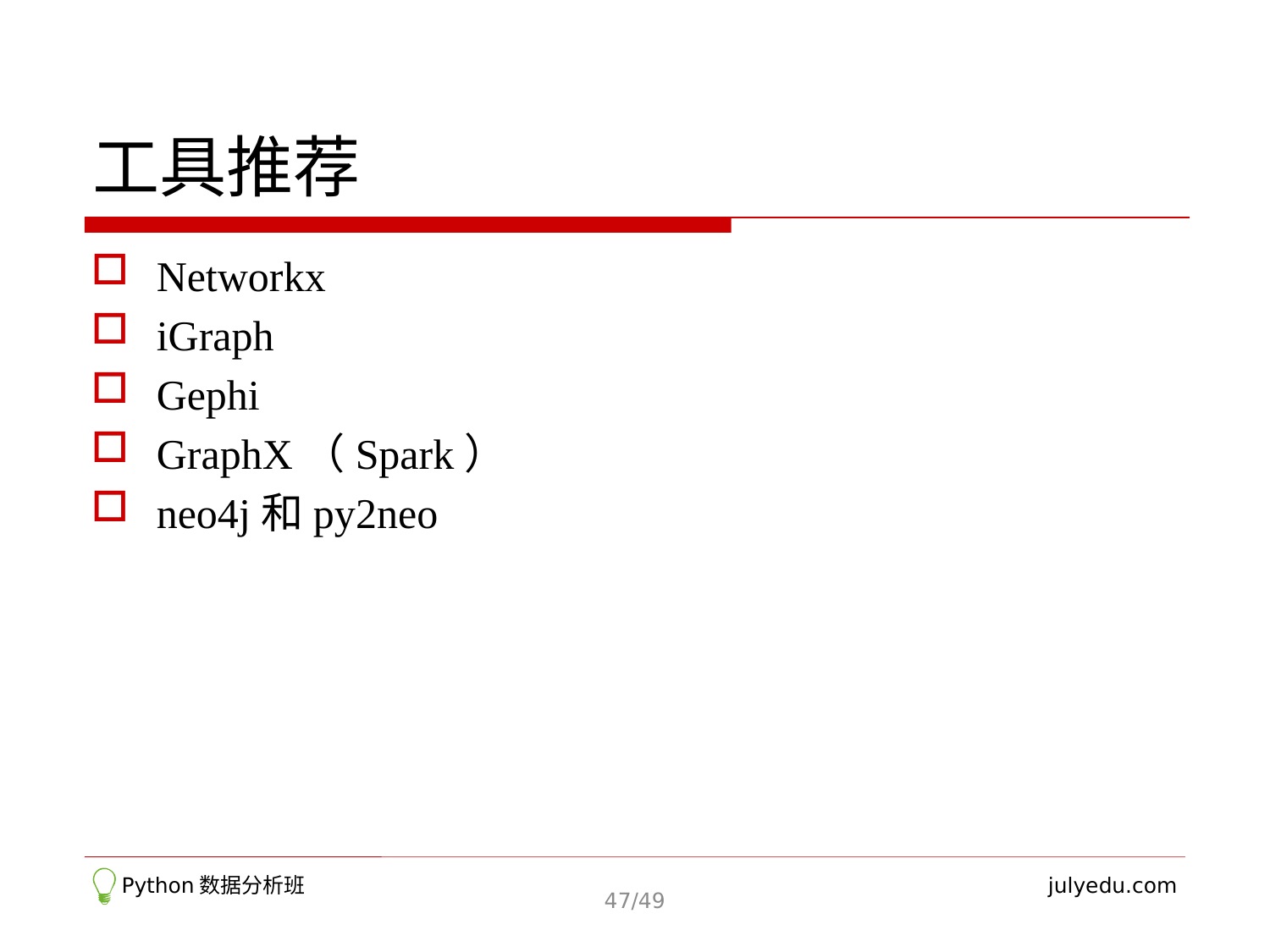

# 工具推荐
Networkx
iGraph
Gephi
GraphX（Spark）
neo4j和py2neo
     Python数据分析班
julyedu.com
47/49